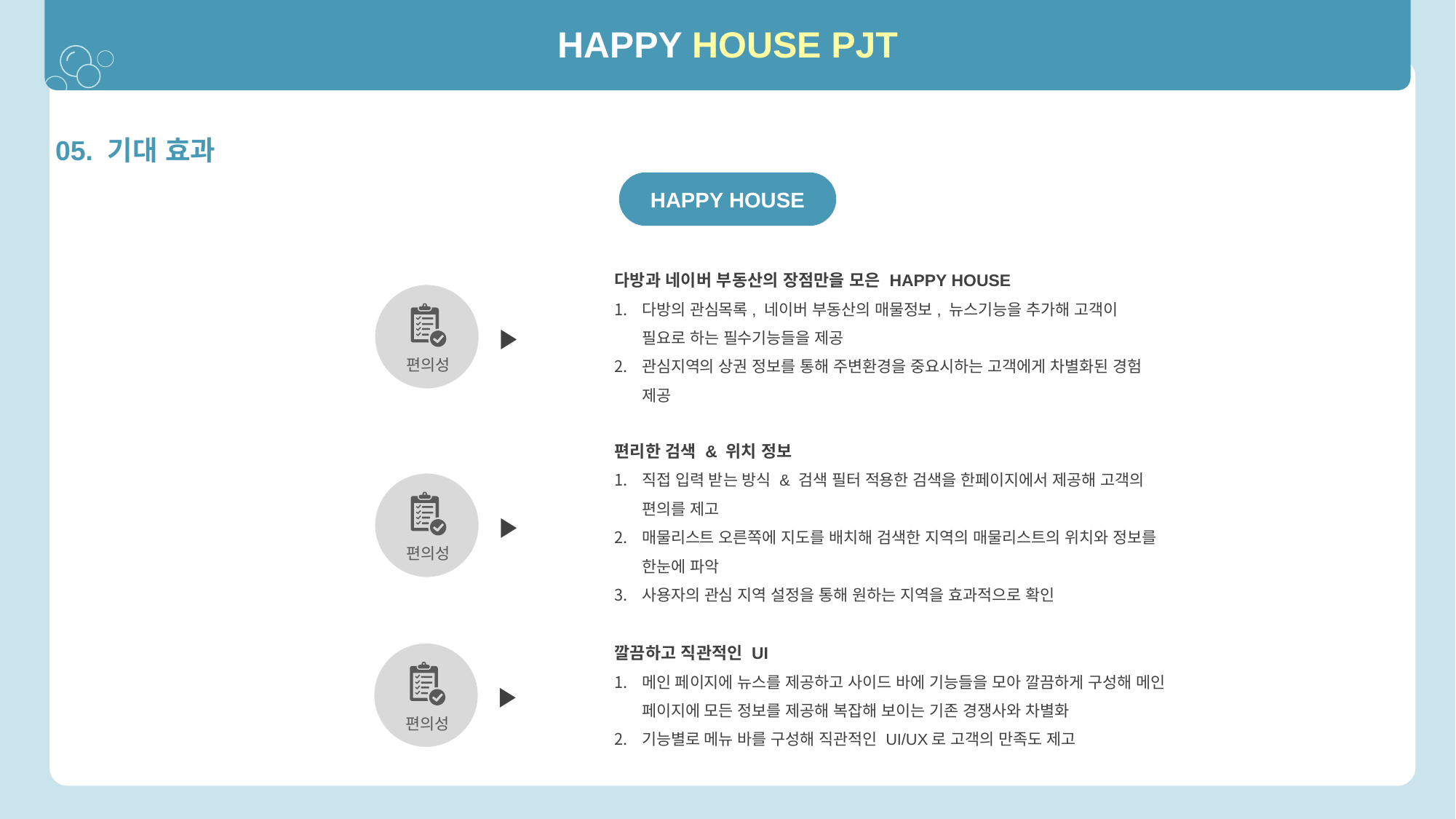

HAPPY HOUSE PJT

05. 기대 효과
HAPPY HOUSE
다방과 네이버 부동산의 장점만을 모은 HAPPY HOUSE
다방의 관심목록, 네이버 부동산의 매물정보, 뉴스기능을 추가해 고객이 필요로 하는 필수기능들을 제공
관심지역의 상권 정보를 통해 주변환경을 중요시하는 고객에게 차별화된 경험 제공

▶
편의성
편리한 검색 & 위치 정보
직접 입력 받는 방식 & 검색 필터 적용한 검색을 한페이지에서 제공해 고객의 편의를 제고
매물리스트 오른쪽에 지도를 배치해 검색한 지역의 매물리스트의 위치와 정보를 한눈에 파악
사용자의 관심 지역 설정을 통해 원하는 지역을 효과적으로 확인

▶
편의성
깔끔하고 직관적인 UI
메인 페이지에 뉴스를 제공하고 사이드 바에 기능들을 모아 깔끔하게 구성해 메인 페이지에 모든 정보를 제공해 복잡해 보이는 기존 경쟁사와 차별화
기능별로 메뉴 바를 구성해 직관적인 UI/UX로 고객의 만족도 제고

▶
편의성